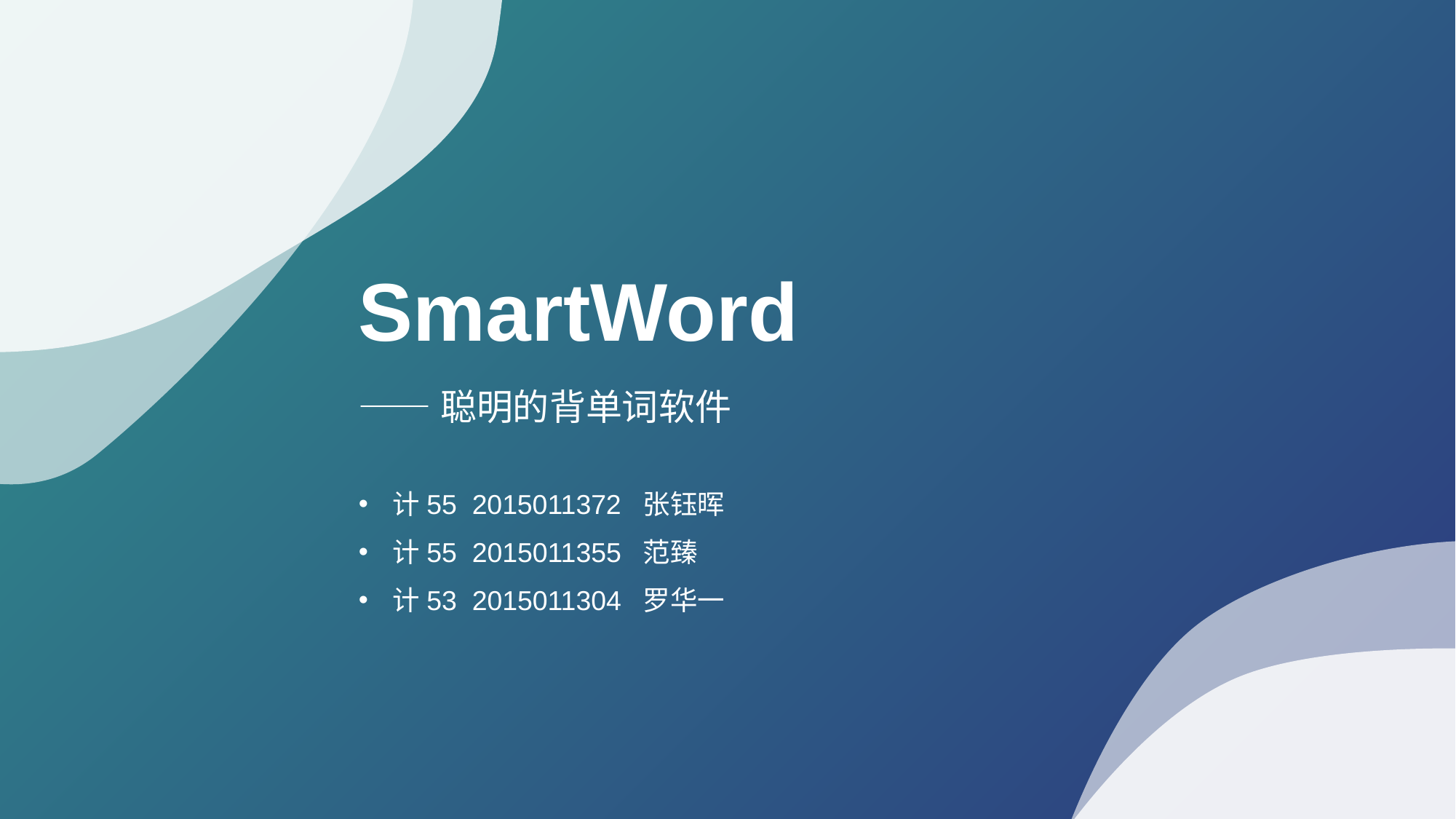

SmartWord
——聪明的背单词软件
计55  2015011372  张钰晖
计55  2015011355  范臻
计53  2015011304  罗华一